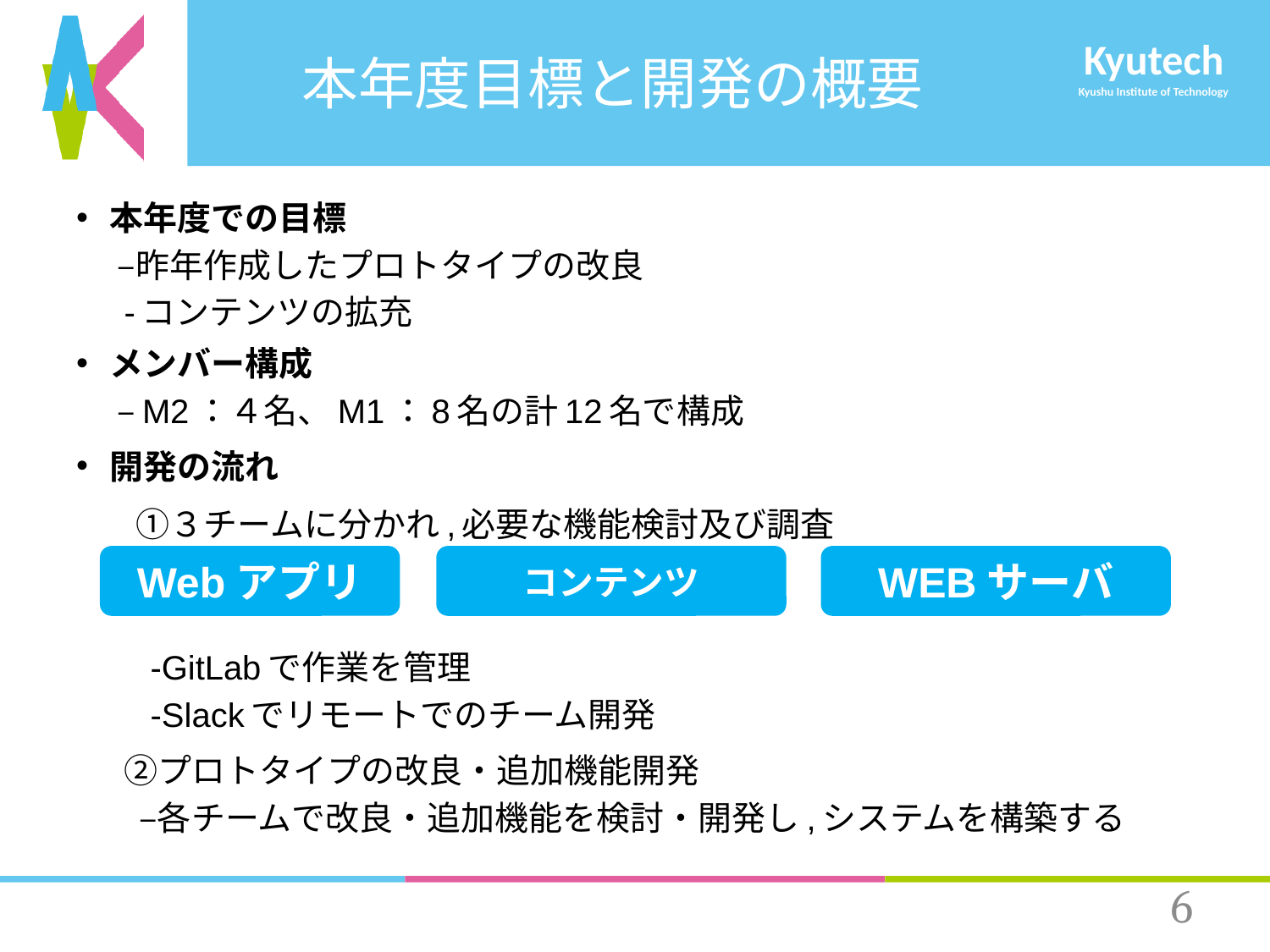

# 本年度目標と開発の概要
本年度での⽬標
　 ‒昨年作成したプロトタイプの改良
　 -コンテンツの拡充
メンバー構成
　 ‒M2：４名、M1：8名の計12名で構成
開発の流れ
 　①３チームに分かれ,必要な機能検討及び調査

　　-GitLabで作業を管理
　　-Slackでリモートでのチーム開発
 　②プロトタイプの改良・追加機能開発
 　  ‒各チームで改良・追加機能を検討・開発し,システムを構築する
Webアプリ
コンテンツ
WEBサーバ
6